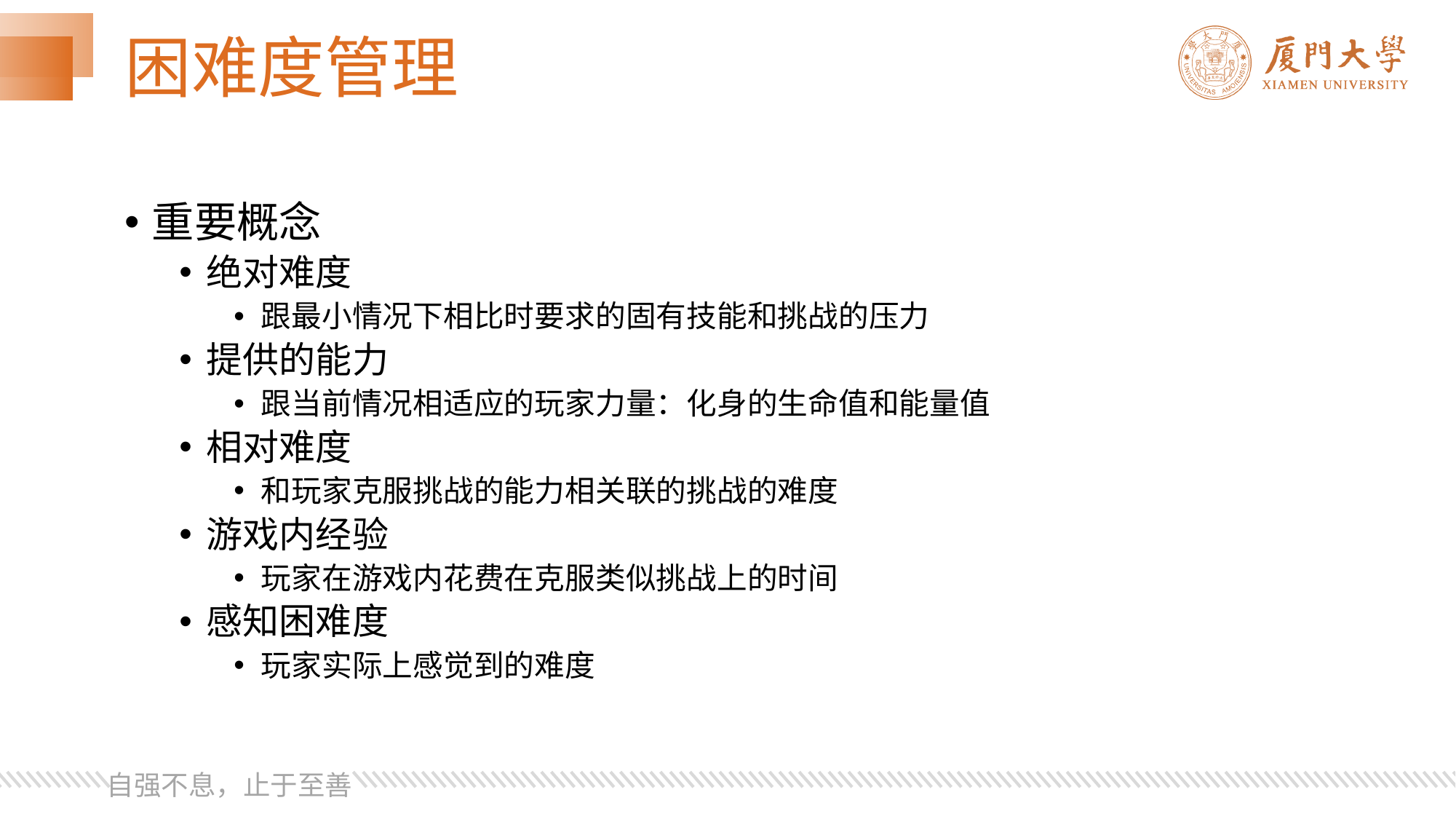

# 困难度管理
重要概念
绝对难度
跟最小情况下相比时要求的固有技能和挑战的压力
提供的能力
跟当前情况相适应的玩家力量：化身的生命值和能量值
相对难度
和玩家克服挑战的能力相关联的挑战的难度
游戏内经验
玩家在游戏内花费在克服类似挑战上的时间
感知困难度
玩家实际上感觉到的难度